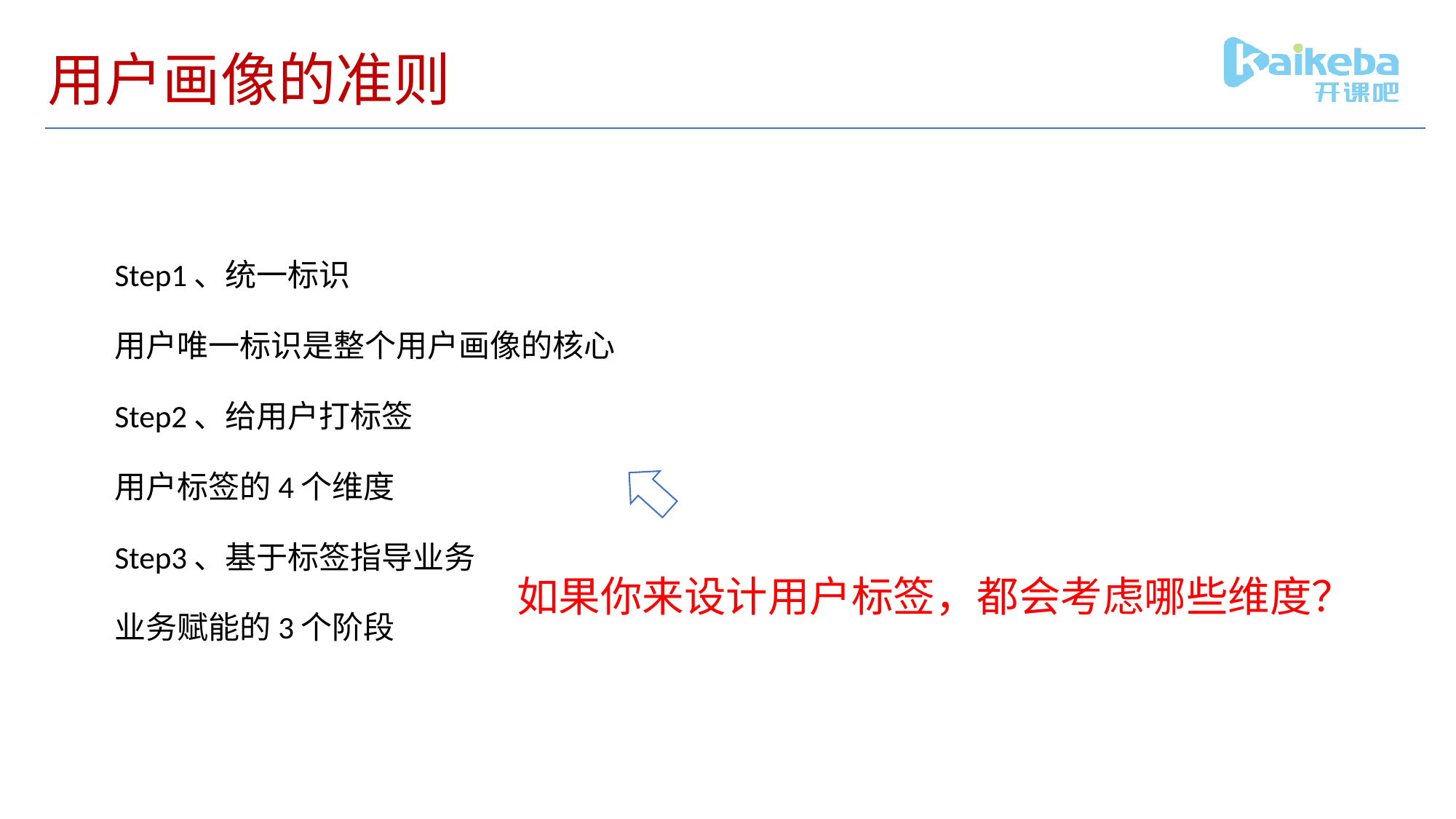

# 用户画像的准则
Step1、统一标识
用户唯一标识是整个用户画像的核心
Step2、给用户打标签
用户标签的4个维度
Step3、基于标签指导业务
业务赋能的3个阶段

如果你来设计用户标签，都会考虑哪些维度？